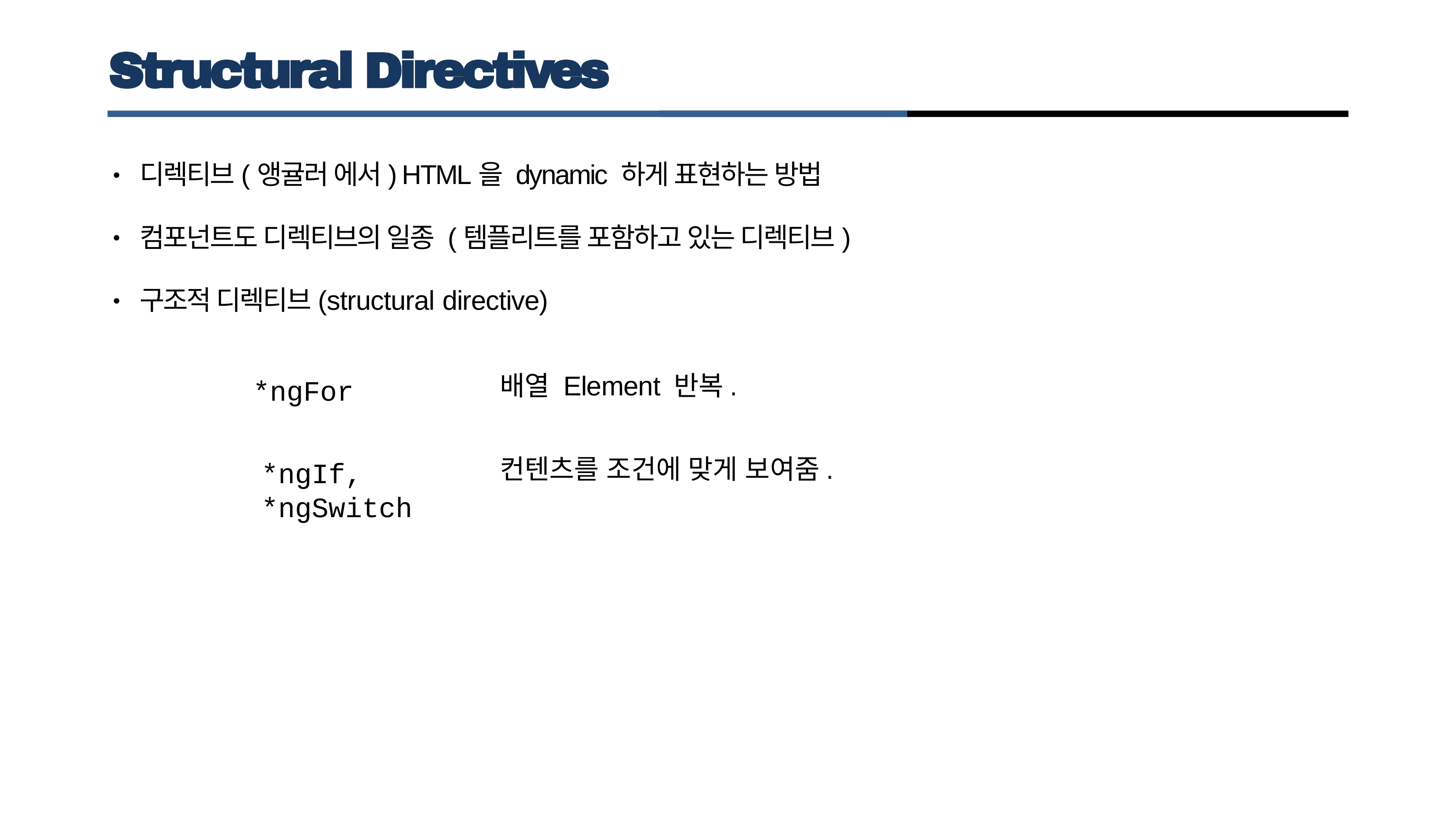

# Structural Directives
디렉티브(앵귤러 에서) HTML을 dynamic 하게 표현하는 방법
•
컴포넌트도 디렉티브의 일종 (템플리트를 포함하고 있는 디렉티브)
•
구조적 디렉티브(structural directive)
•
배열 Element 반복.
*ngFor
컨텐츠를 조건에 맞게 보여줌.
*ngIf,
*ngSwitch